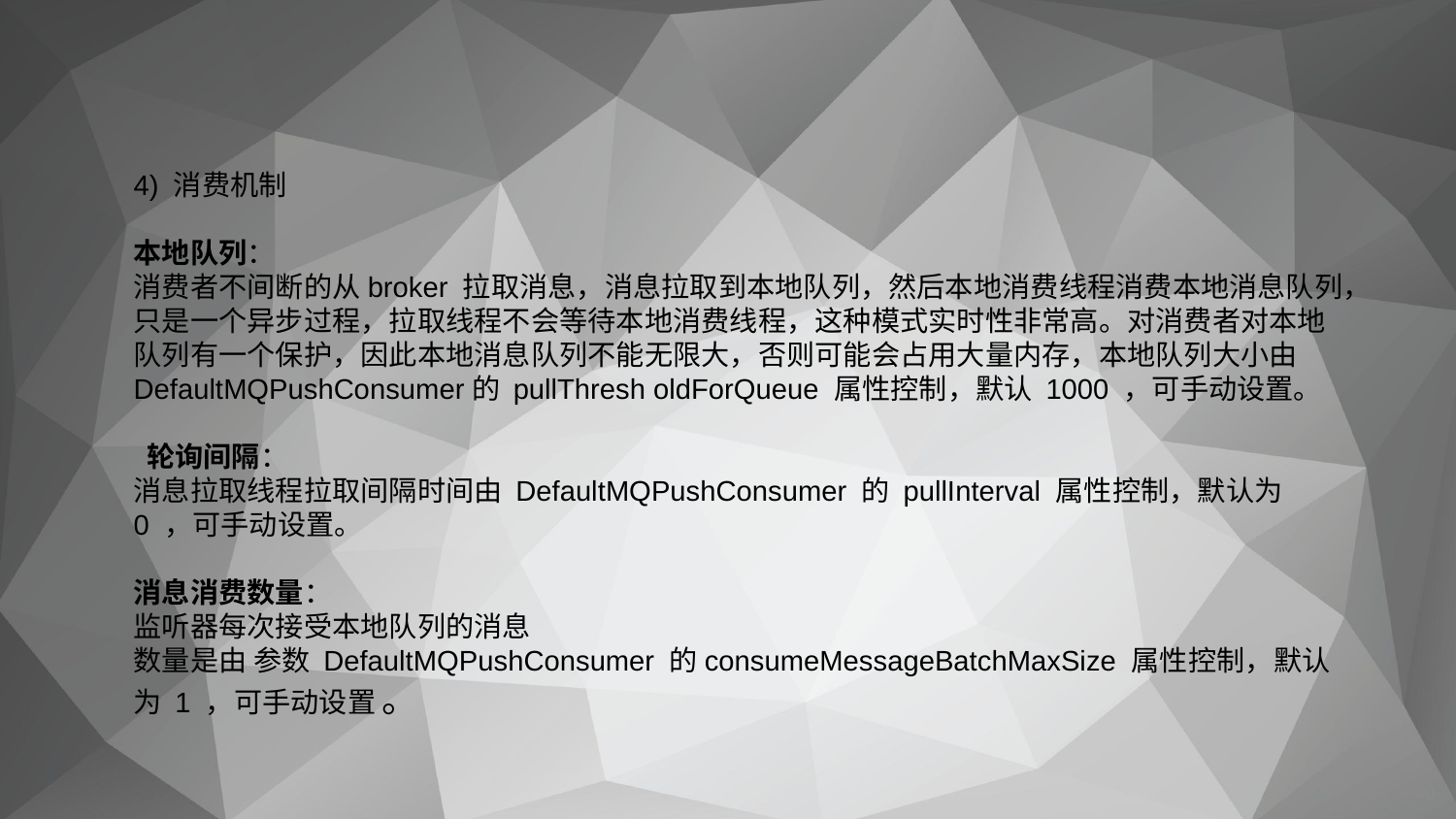

4) 消费机制

本地队列：
消费者不间断的从broker 拉取消息，消息拉取到本地队列，然后本地消费线程消费本地消息队列，只是一个异步过程，拉取线程不会等待本地消费线程，这种模式实时性非常高。对消费者对本地队列有一个保护，因此本地消息队列不能无限大，否则可能会占用大量内存，本地队列大小由 DefaultMQPushConsumer的 pullThresh oldForQueue 属性控制，默认 1000 ，可手动设置。

 轮询间隔：
消息拉取线程拉取间隔时间由 DefaultMQPushConsumer 的 pullInterval 属性控制，默认为 0 ，可手动设置。

消息消费数量：
监听器每次接受本地队列的消息
数量是由 参数 DefaultMQPushConsumer 的consumeMessageBatchMaxSize 属性控制，默认为 1 ，可手动设置 。
-40-